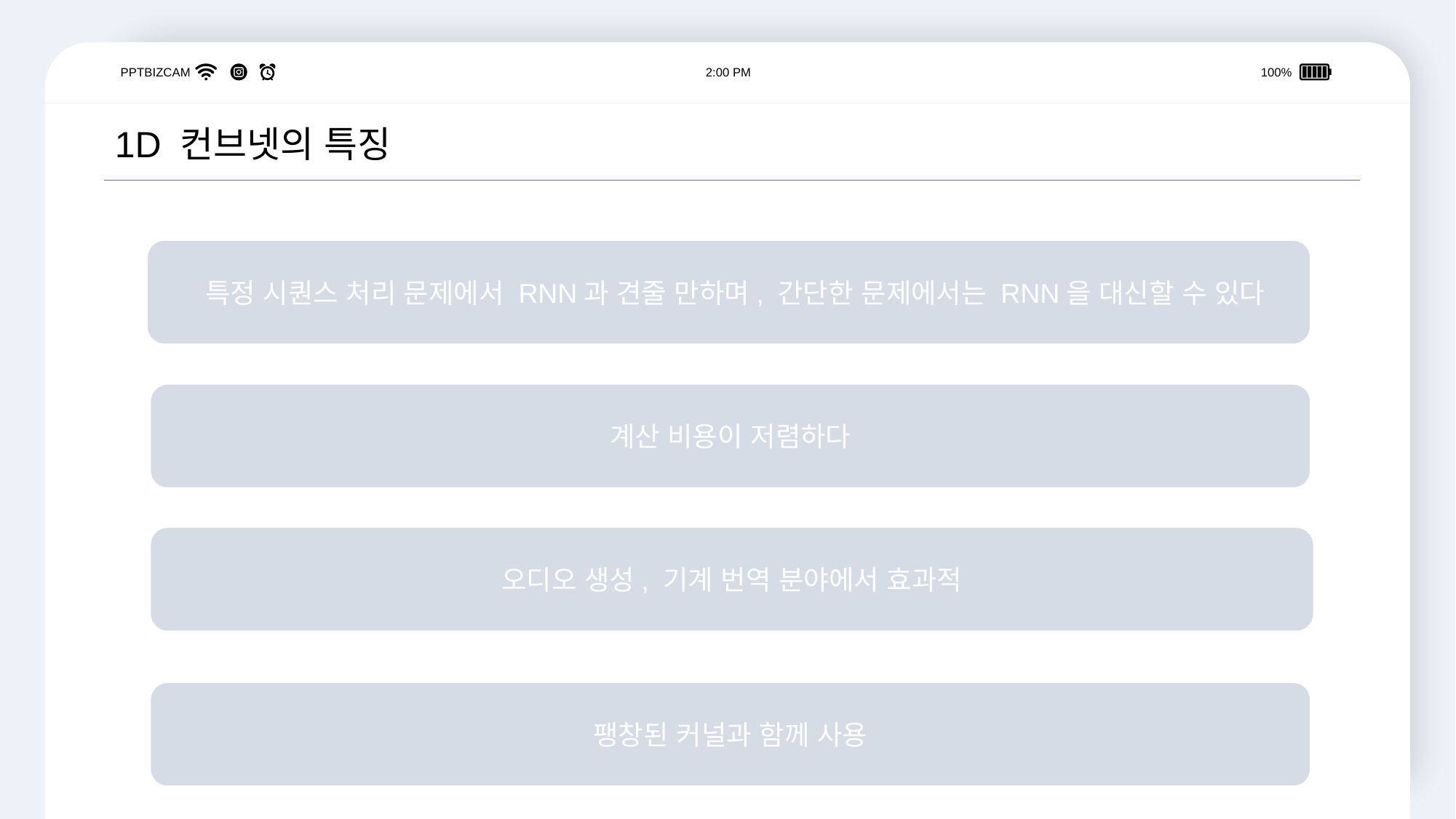

PPTBIZCAM
2:00 PM
100%

1D 컨브넷의 특징
 특정 시퀀스 처리 문제에서 RNN과 견줄 만하며, 간단한 문제에서는 RNN을 대신할 수 있다
계산 비용이 저렴하다
오디오 생성, 기계 번역 분야에서 효과적
팽창된 커널과 함께 사용